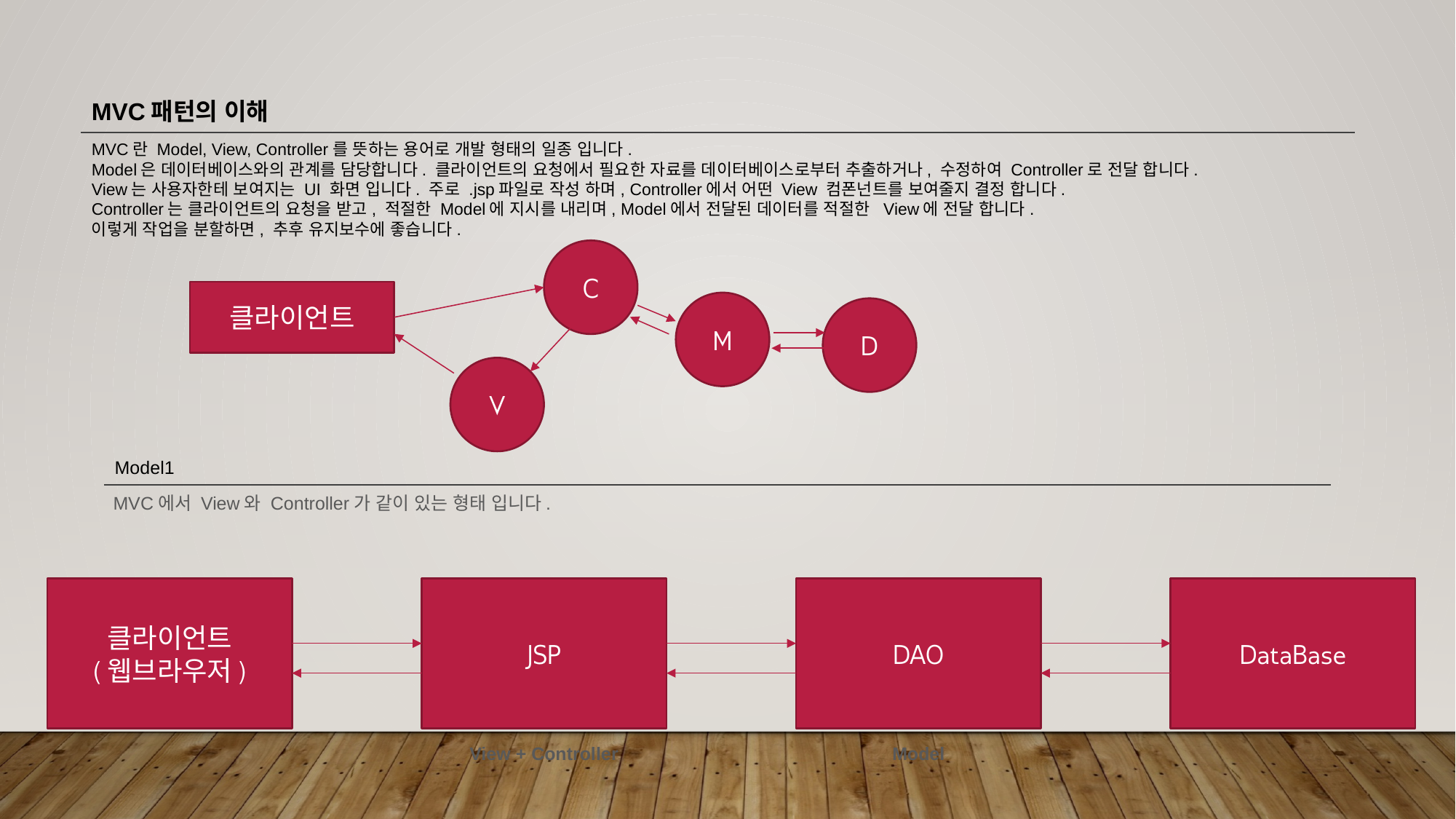

MVC패턴의 이해
MVC란 Model, View, Controller를 뜻하는 용어로 개발 형태의 일종 입니다.
Model은 데이터베이스와의 관계를 담당합니다. 클라이언트의 요청에서 필요한 자료를 데이터베이스로부터 추출하거나, 수정하여 Controller로 전달 합니다.
View는 사용자한테 보여지는 UI 화면 입니다. 주로 .jsp파일로 작성 하며, Controller에서 어떤 View 컴폰넌트를 보여줄지 결정 합니다.
Controller는 클라이언트의 요청을 받고, 적절한 Model에 지시를 내리며, Model에서 전달된 데이터를 적절한  View에 전달 합니다.
이렇게 작업을 분할하면, 추후 유지보수에 좋습니다.
C
클라이언트
M
D
V
Model1
MVC에서 View와 Controller가 같이 있는 형태 입니다.
JSP
DAO
DataBase
클라이언트
(웹브라우저)
View + Controller
Model